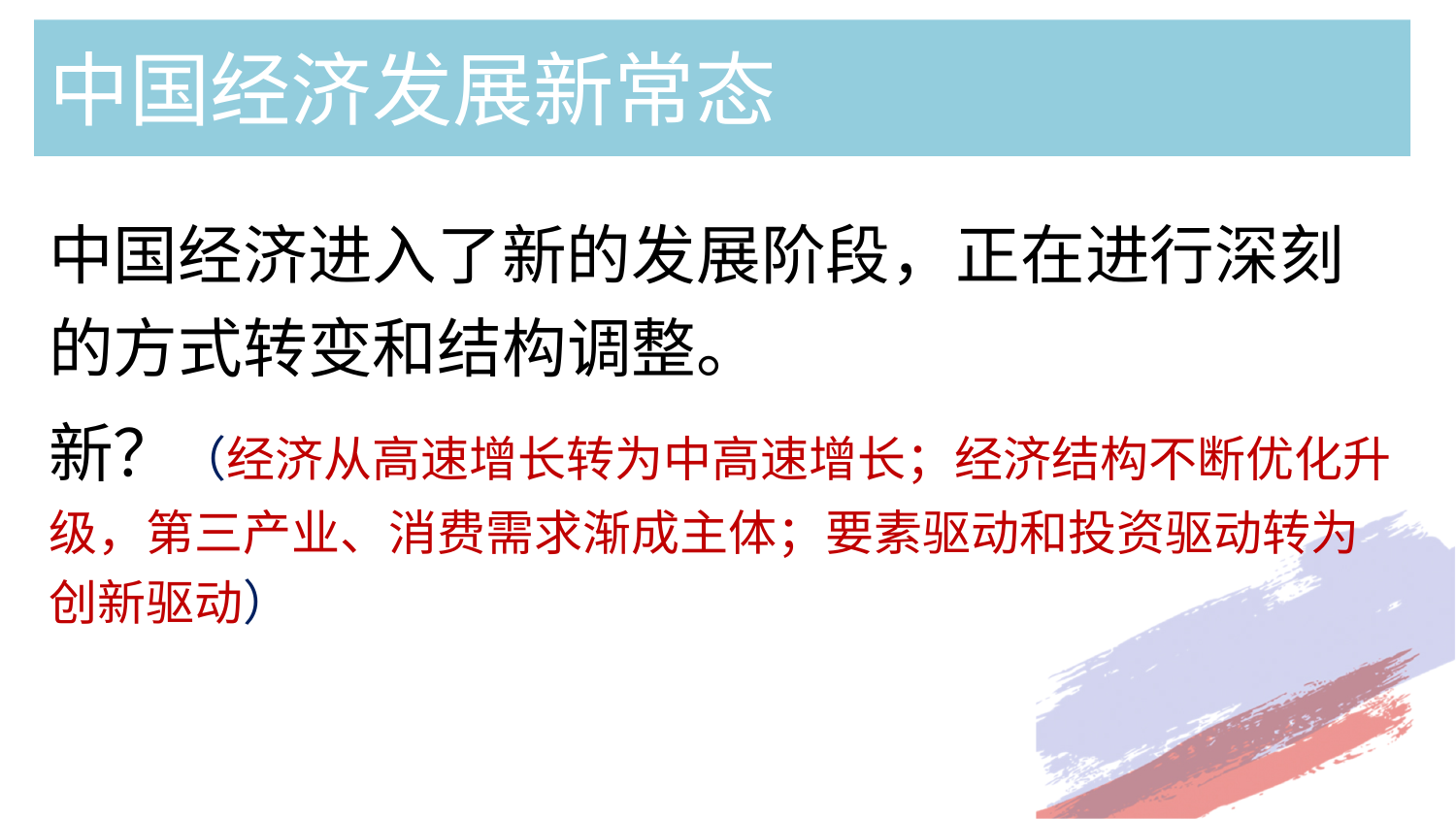

# 中国经济发展新常态
中国经济进入了新的发展阶段，正在进行深刻的方式转变和结构调整。
新？（经济从高速增长转为中高速增长；经济结构不断优化升级，第三产业、消费需求渐成主体；要素驱动和投资驱动转为创新驱动）